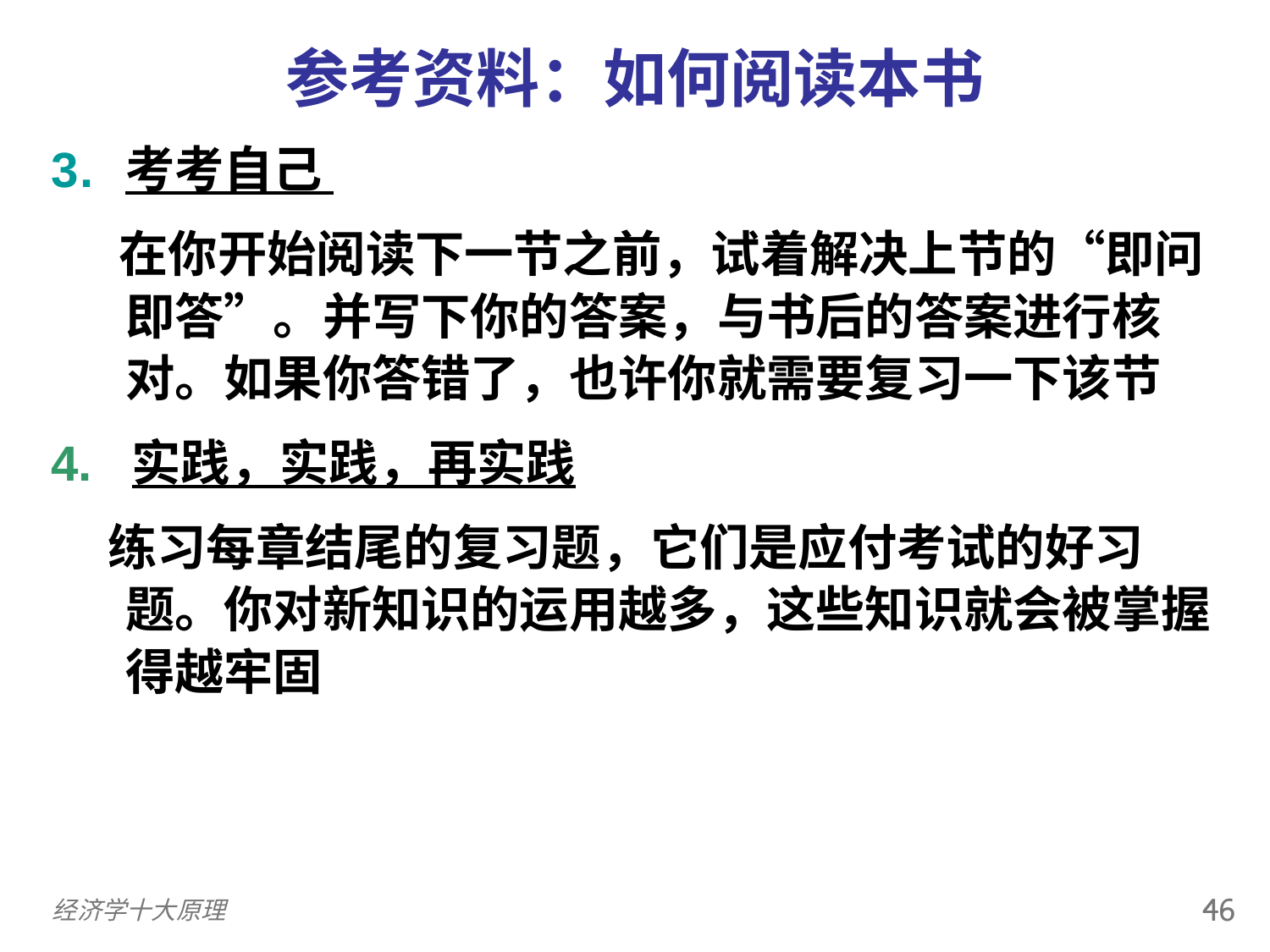

参考资料：如何阅读本书
考考自己
     在你开始阅读下一节之前，试着解决上节的“即问即答”。并写下你的答案，与书后的答案进行核对。如果你答错了，也许你就需要复习一下该节
4.  实践，实践，再实践
    练习每章结尾的复习题，它们是应付考试的好习题。你对新知识的运用越多，这些知识就会被掌握得越牢固
46
经济学十大原理